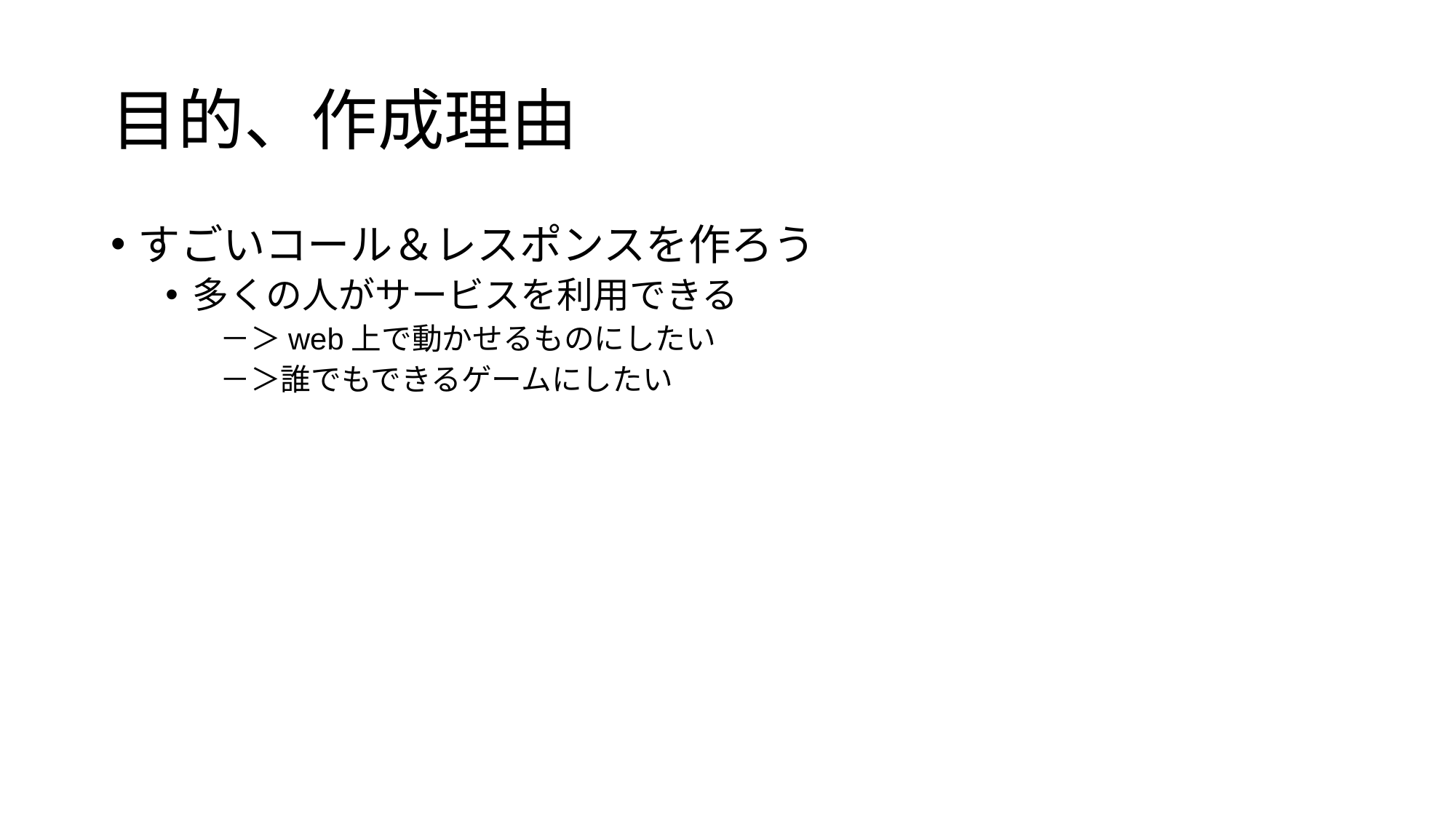

# 目的、作成理由
すごいコール＆レスポンスを作ろう
多くの人がサービスを利用できる
－＞web上で動かせるものにしたい
－＞誰でもできるゲームにしたい